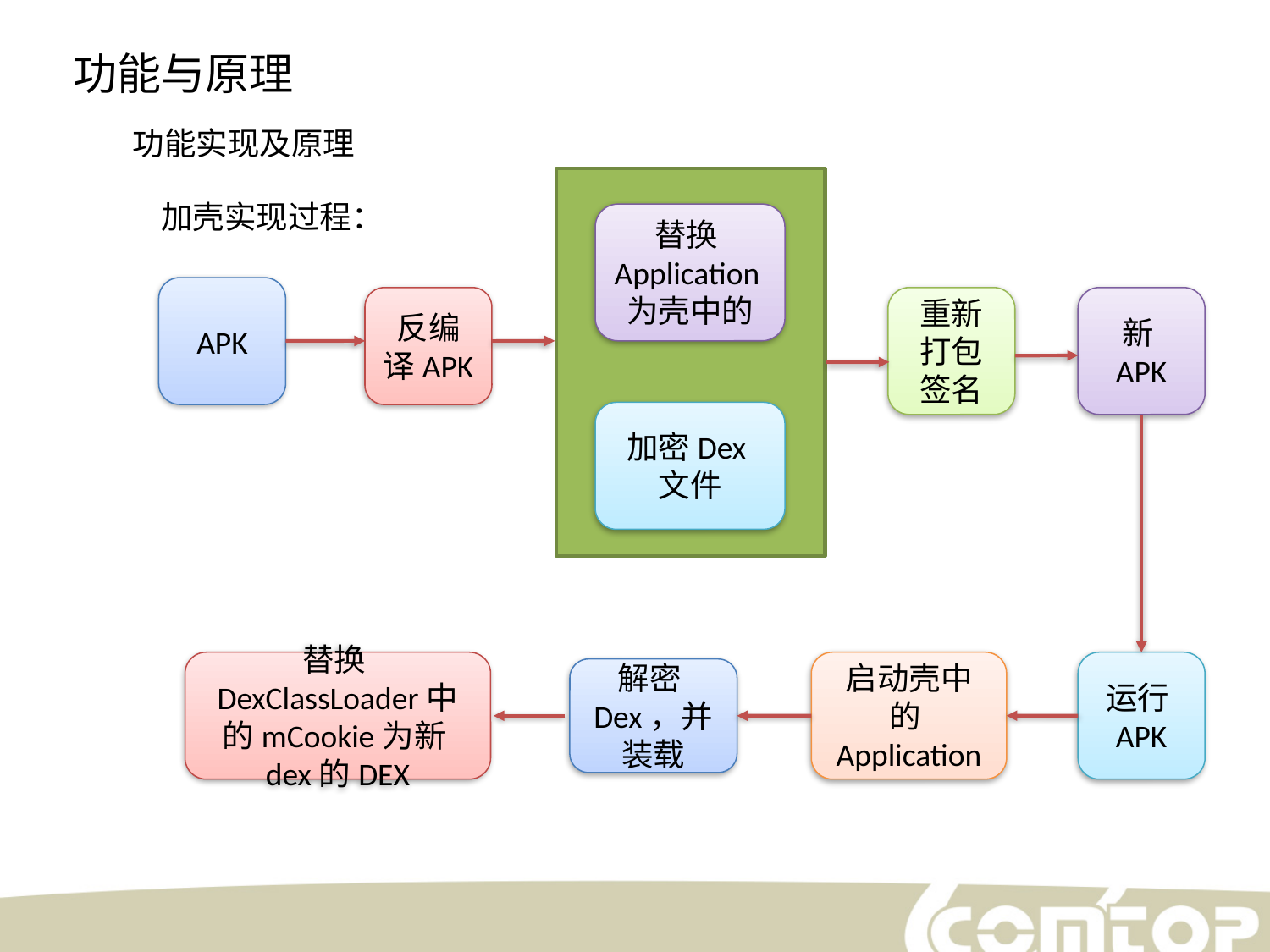

功能与原理
功能实现及原理

加壳实现过程：

替换Application为壳中的
APK
反编译APK
重新打包签名
新APK
加密Dex文件
替换DexClassLoader中的mCookie为新dex的DEX
启动壳中的Application
运行APK
解密Dex，并装载